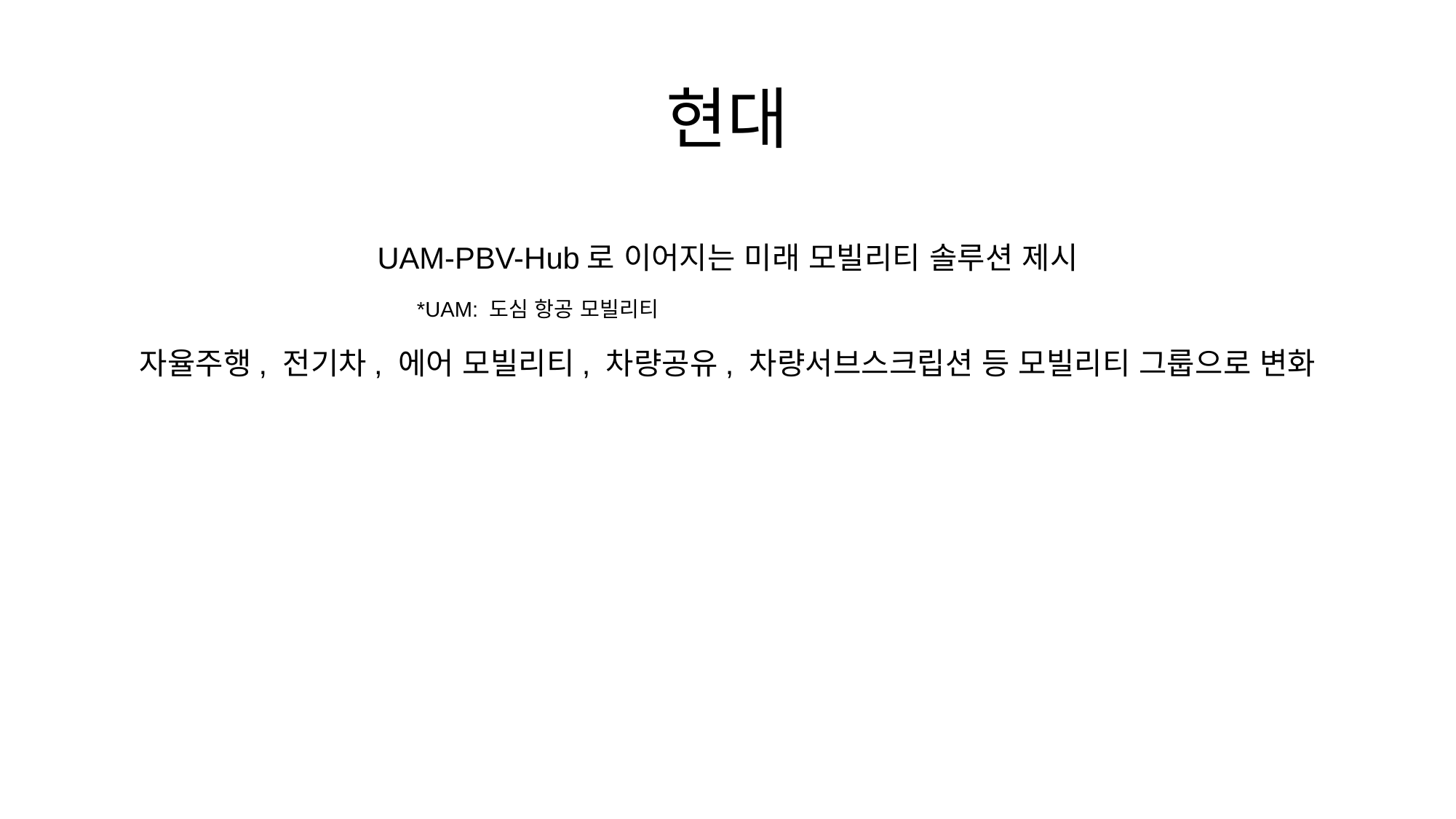

현대
UAM-PBV-Hub로 이어지는 미래 모빌리티 솔루션 제시
*UAM: 도심 항공 모빌리티
자율주행, 전기차, 에어 모빌리티, 차량공유, 차량서브스크립션 등 모빌리티 그룹으로 변화